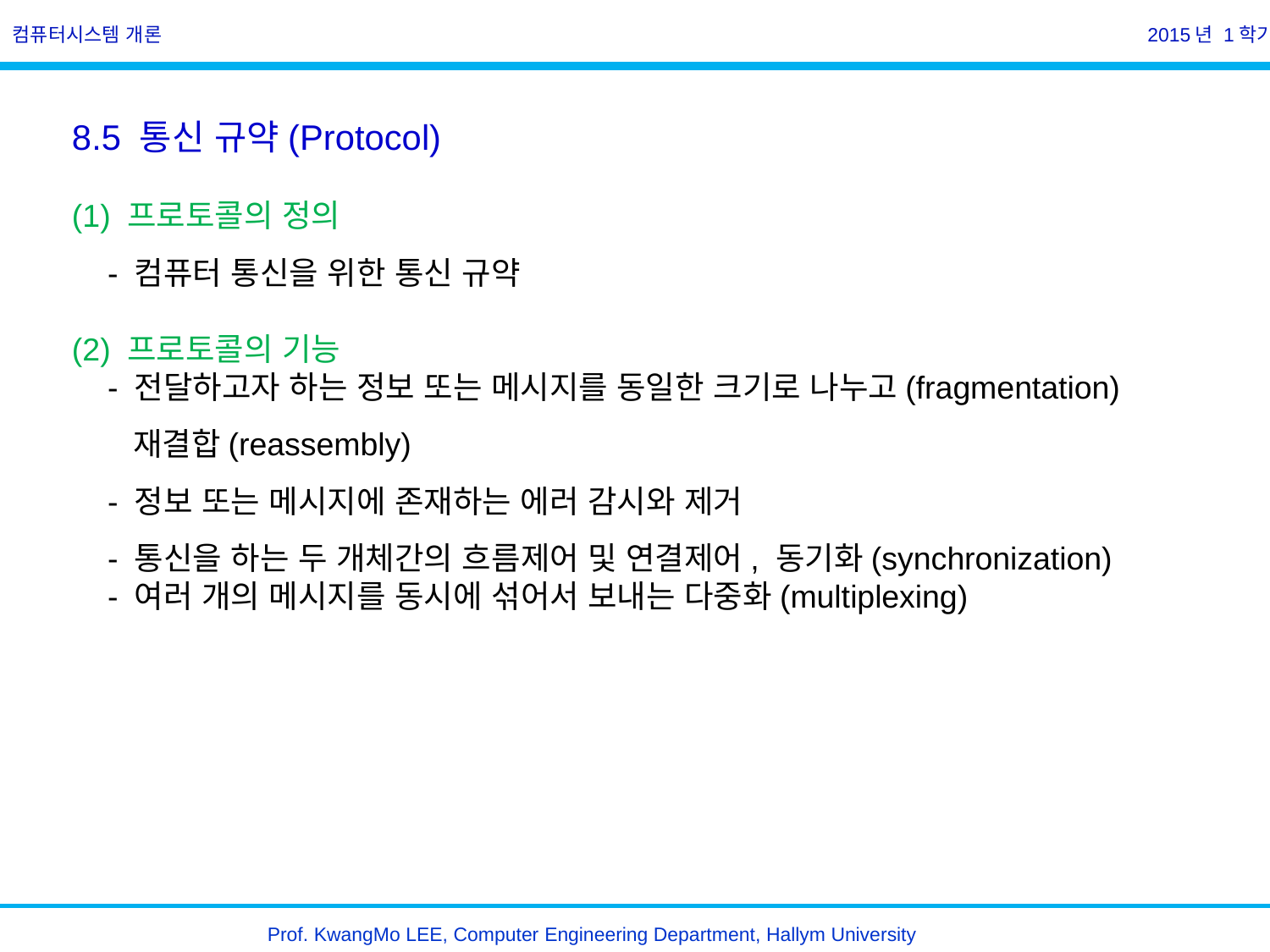

컴퓨터시스템 개론
2015년 1학기
8.5 통신 규약(Protocol)

(1) 프로토콜의 정의
    - 컴퓨터 통신을 위한 통신 규약

(2) 프로토콜의 기능
    - 전달하고자 하는 정보 또는 메시지를 동일한 크기로 나누고(fragmentation)
      재결합(reassembly)
    - 정보 또는 메시지에 존재하는 에러 감시와 제거
    - 통신을 하는 두 개체간의 흐름제어 및 연결제어, 동기화(synchronization)
    - 여러 개의 메시지를 동시에 섞어서 보내는 다중화(multiplexing)
Prof. KwangMo LEE, Computer Engineering Department, Hallym University